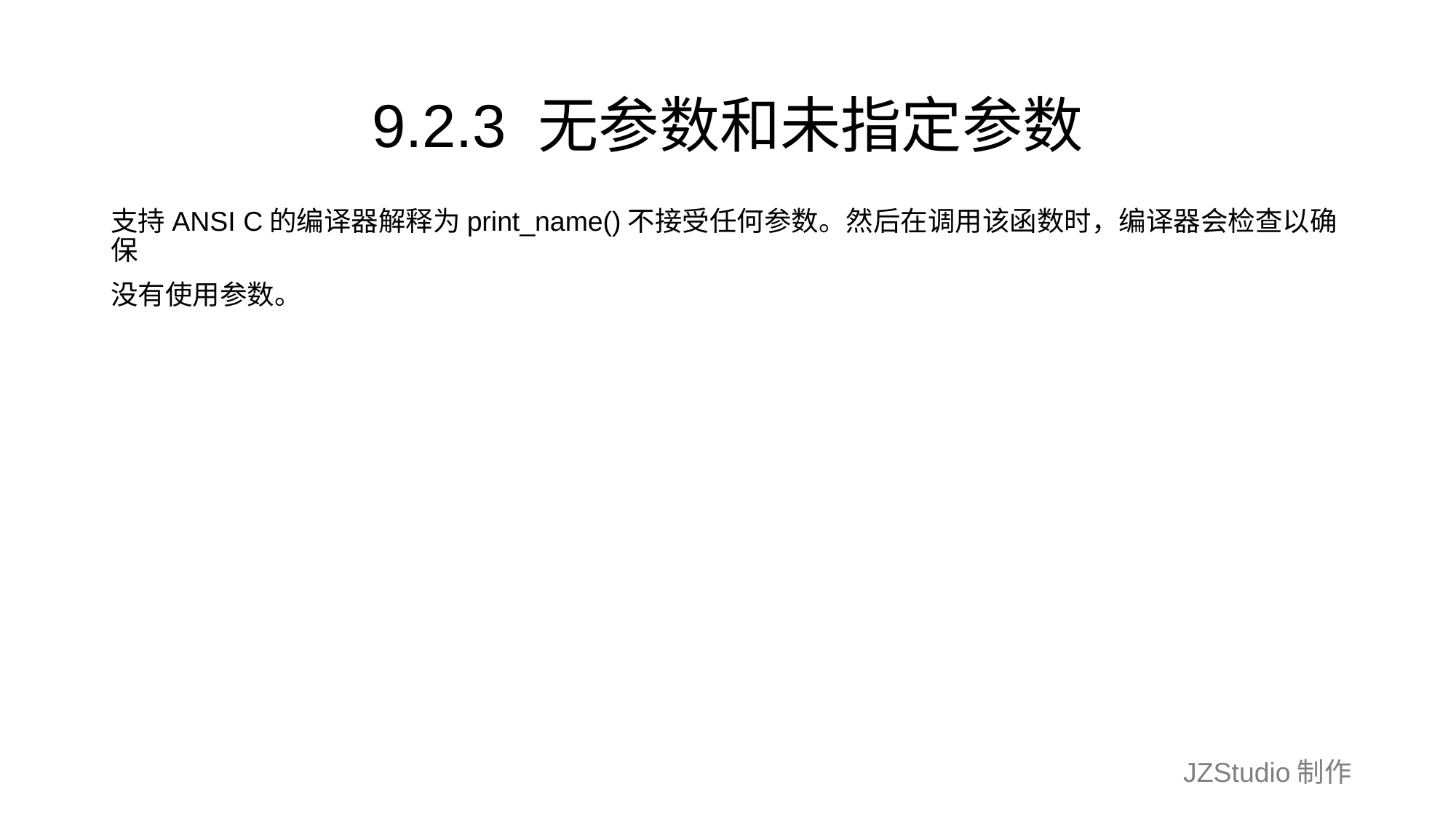

# 9.2.3 无参数和未指定参数
支持ANSI C的编译器解释为print_name()不接受任何参数。然后在调用该函数时，编译器会检查以确保
没有使用参数。